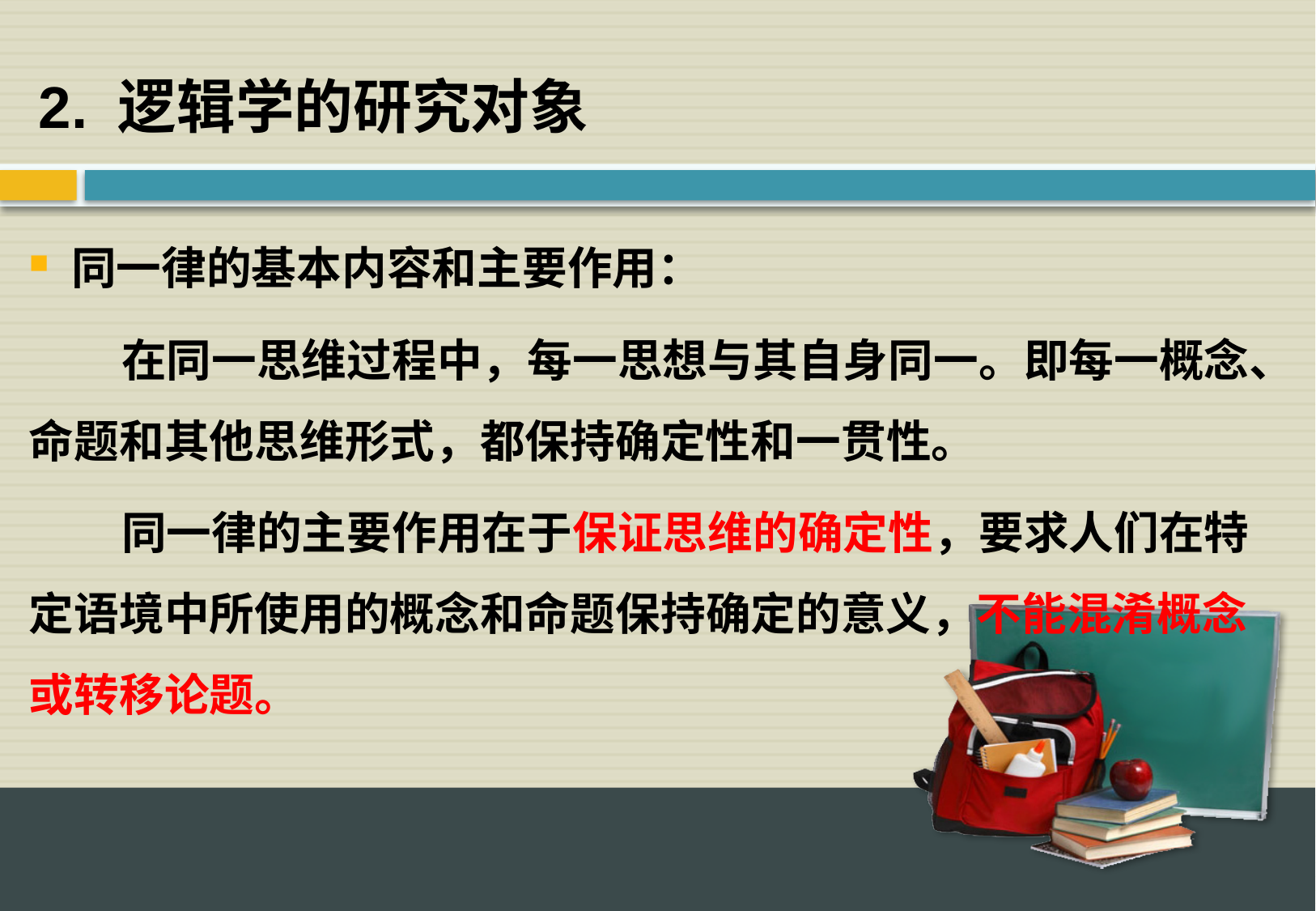

2. 逻辑学的研究对象
同一律的基本内容和主要作用：
        在同一思维过程中，每一思想与其自身同一。即每一概念、命题和其他思维形式，都保持确定性和一贯性。
        同一律的主要作用在于保证思维的确定性，要求人们在特定语境中所使用的概念和命题保持确定的意义，不能混淆概念或转移论题。